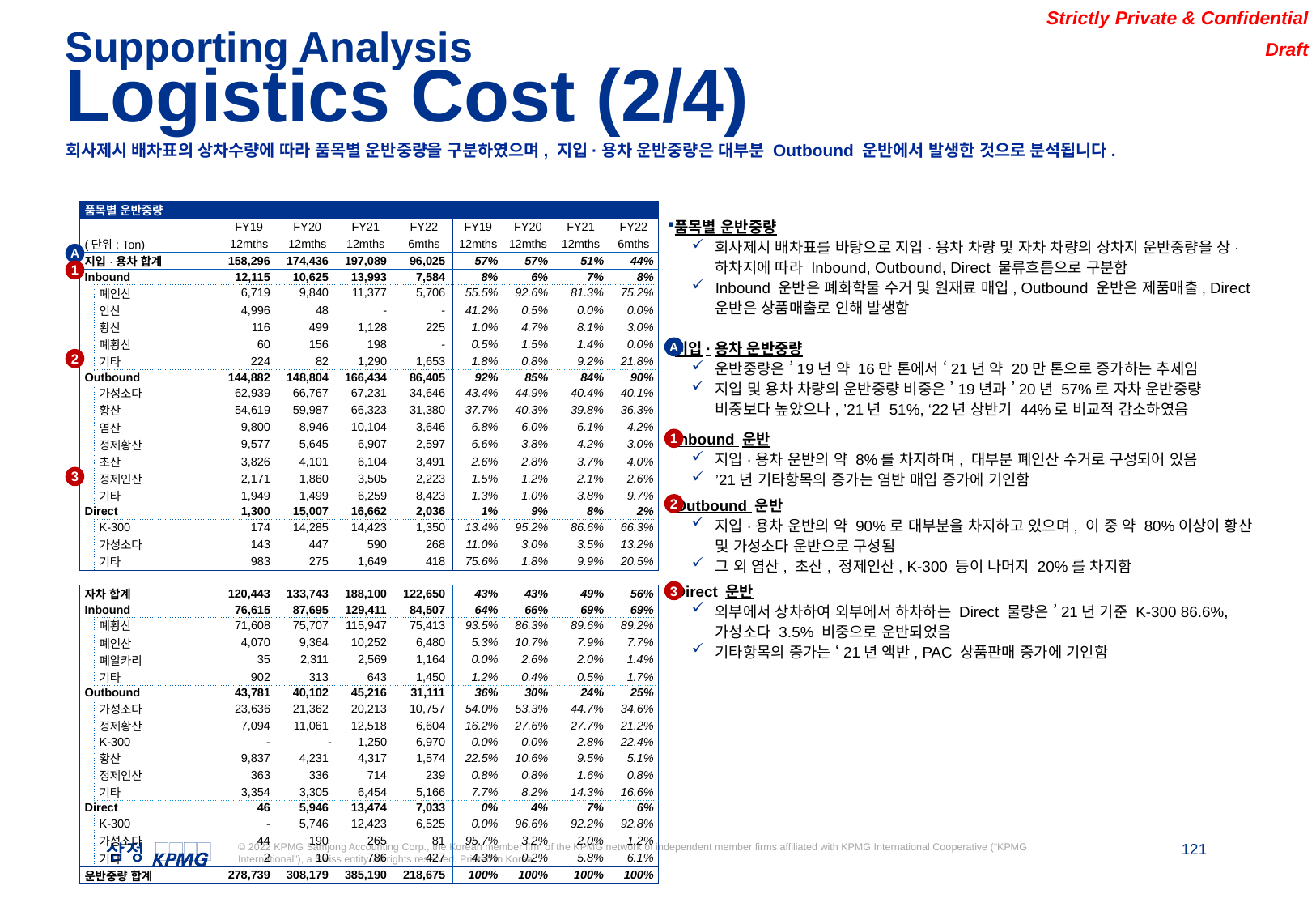

Supporting Analysis
Logistics Cost (2/4)
회사제시 배차표의 상차수량에 따라 품목별 운반중량을 구분하였으며, 지입·용차 운반중량은 대부분 Outbound 운반에서 발생한 것으로 분석됩니다.
| 품목별 운반중량 |  |  |  |  |  |  |  |  |  |  |  |
| --- | --- | --- | --- | --- | --- | --- | --- | --- | --- | --- | --- |
|  |  |  |  | FY19 | FY20 | FY21 | FY22 | FY19 | FY20 | FY21 | FY22 |
| (단위: Ton) |  |  |  | 12mths | 12mths | 12mths | 6mths | 12mths | 12mths | 12mths | 6mths |
| 지입·용차 합계 |  |  |  | 158,296 | 174,436 | 197,089 | 96,025 | 57% | 57% | 51% | 44% |
| Inbound |  |  |  | 12,115 | 10,625 | 13,993 | 7,584 | 8% | 6% | 7% | 8% |
|  | 폐인산 |  |  | 6,719 | 9,840 | 11,377 | 5,706 | 55.5% | 92.6% | 81.3% | 75.2% |
|  | 인산 |  |  | 4,996 | 48 | - | - | 41.2% | 0.5% | 0.0% | 0.0% |
|  | 황산 |  |  | 116 | 499 | 1,128 | 225 | 1.0% | 4.7% | 8.1% | 3.0% |
|  | 폐황산 |  |  | 60 | 156 | 198 | - | 0.5% | 1.5% | 1.4% | 0.0% |
|  | 기타 |  |  | 224 | 82 | 1,290 | 1,653 | 1.8% | 0.8% | 9.2% | 21.8% |
| Outbound |  |  |  | 144,882 | 148,804 | 166,434 | 86,405 | 92% | 85% | 84% | 90% |
|  | 가성소다 |  |  | 62,939 | 66,767 | 67,231 | 34,646 | 43.4% | 44.9% | 40.4% | 40.1% |
|  | 황산 |  |  | 54,619 | 59,987 | 66,323 | 31,380 | 37.7% | 40.3% | 39.8% | 36.3% |
|  | 염산 |  |  | 9,800 | 8,946 | 10,104 | 3,646 | 6.8% | 6.0% | 6.1% | 4.2% |
|  | 정제황산 |  |  | 9,577 | 5,645 | 6,907 | 2,597 | 6.6% | 3.8% | 4.2% | 3.0% |
|  | 초산 |  |  | 3,826 | 4,101 | 6,104 | 3,491 | 2.6% | 2.8% | 3.7% | 4.0% |
|  | 정제인산 |  |  | 2,171 | 1,860 | 3,505 | 2,223 | 1.5% | 1.2% | 2.1% | 2.6% |
|  | 기타 |  |  | 1,949 | 1,499 | 6,259 | 8,423 | 1.3% | 1.0% | 3.8% | 9.7% |
| Direct |  |  |  | 1,300 | 15,007 | 16,662 | 2,036 | 1% | 9% | 8% | 2% |
|  | K-300 |  |  | 174 | 14,285 | 14,423 | 1,350 | 13.4% | 95.2% | 86.6% | 66.3% |
|  | 가성소다 |  |  | 143 | 447 | 590 | 268 | 11.0% | 3.0% | 3.5% | 13.2% |
|  | 기타 |  |  | 983 | 275 | 1,649 | 418 | 75.6% | 1.8% | 9.9% | 20.5% |
|  |  |  |  |  |  |  |  |  |  |  |  |
| 자차 합계 |  |  |  | 120,443 | 133,743 | 188,100 | 122,650 | 43% | 43% | 49% | 56% |
| Inbound |  |  |  | 76,615 | 87,695 | 129,411 | 84,507 | 64% | 66% | 69% | 69% |
|  | 폐황산 |  |  | 71,608 | 75,707 | 115,947 | 75,413 | 93.5% | 86.3% | 89.6% | 89.2% |
|  | 폐인산 |  |  | 4,070 | 9,364 | 10,252 | 6,480 | 5.3% | 10.7% | 7.9% | 7.7% |
|  | 폐알카리 |  |  | 35 | 2,311 | 2,569 | 1,164 | 0.0% | 2.6% | 2.0% | 1.4% |
|  | 기타 |  |  | 902 | 313 | 643 | 1,450 | 1.2% | 0.4% | 0.5% | 1.7% |
| Outbound |  |  |  | 43,781 | 40,102 | 45,216 | 31,111 | 36% | 30% | 24% | 25% |
|  | 가성소다 |  |  | 23,636 | 21,362 | 20,213 | 10,757 | 54.0% | 53.3% | 44.7% | 34.6% |
|  | 정제황산 |  |  | 7,094 | 11,061 | 12,518 | 6,604 | 16.2% | 27.6% | 27.7% | 21.2% |
|  | K-300 |  |  | - | - | 1,250 | 6,970 | 0.0% | 0.0% | 2.8% | 22.4% |
|  | 황산 |  |  | 9,837 | 4,231 | 4,317 | 1,574 | 22.5% | 10.6% | 9.5% | 5.1% |
|  | 정제인산 |  |  | 363 | 336 | 714 | 239 | 0.8% | 0.8% | 1.6% | 0.8% |
|  | 기타 |  |  | 3,354 | 3,305 | 6,454 | 5,166 | 7.7% | 8.2% | 14.3% | 16.6% |
| Direct |  |  |  | 46 | 5,946 | 13,474 | 7,033 | 0% | 4% | 7% | 6% |
|  | K-300 |  |  | - | 5,746 | 12,423 | 6,525 | 0.0% | 96.6% | 92.2% | 92.8% |
|  | 가성소다 |  |  | 44 | 190 | 265 | 81 | 95.7% | 3.2% | 2.0% | 1.2% |
|  | 기타 |  |  | 2 | 10 | 786 | 427 | 4.3% | 0.2% | 5.8% | 6.1% |
| 운반중량 합계 |  |  |  | 278,739 | 308,179 | 385,190 | 218,675 | 100% | 100% | 100% | 100% |
품목별 운반중량
회사제시 배차표를 바탕으로 지입·용차 차량 및 자차 차량의 상차지 운반중량을 상·하차지에 따라 Inbound, Outbound, Direct 물류흐름으로 구분함
Inbound 운반은 폐화학물 수거 및 원재료 매입, Outbound 운반은 제품매출, Direct 운반은 상품매출로 인해 발생함

지입·용차 운반중량
운반중량은 ’19년 약 16만 톤에서 ‘21년 약 20만 톤으로 증가하는 추세임
지입 및 용차 차량의 운반중량 비중은 ’19년과 ’20년 57%로 자차 운반중량 비중보다 높았으나, ’21년 51%, ‘22년 상반기 44%로 비교적 감소하였음
Inbound 운반
지입·용차 운반의 약 8%를 차지하며, 대부분 폐인산 수거로 구성되어 있음
’21년 기타항목의 증가는 염반 매입 증가에 기인함
Outbound 운반
지입·용차 운반의 약 90%로 대부분을 차지하고 있으며, 이 중 약 80%이상이 황산 및 가성소다 운반으로 구성됨
그 외 염산, 초산, 정제인산, K-300 등이 나머지 20%를 차지함
Direct 운반
외부에서 상차하여 외부에서 하차하는 Direct 물량은 ’21년 기준 K-300 86.6%, 가성소다 3.5% 비중으로 운반되었음
기타항목의 증가는 ‘21년 액반, PAC 상품판매 증가에 기인함
A
1
A
2
1
3
2
3